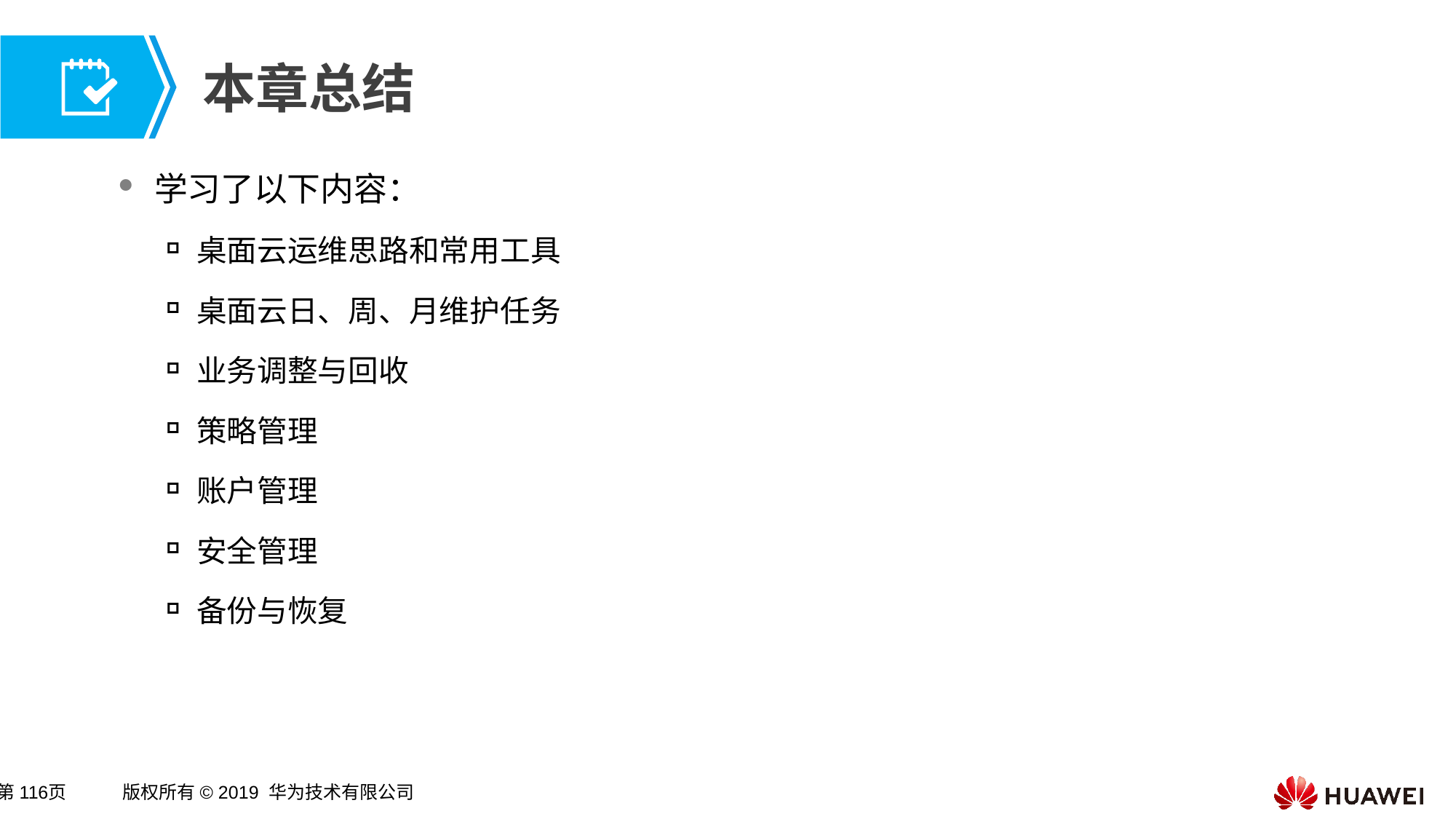

学习了以下内容：
桌面云运维思路和常用工具
桌面云日、周、月维护任务
业务调整与回收
策略管理
账户管理
安全管理
备份与恢复